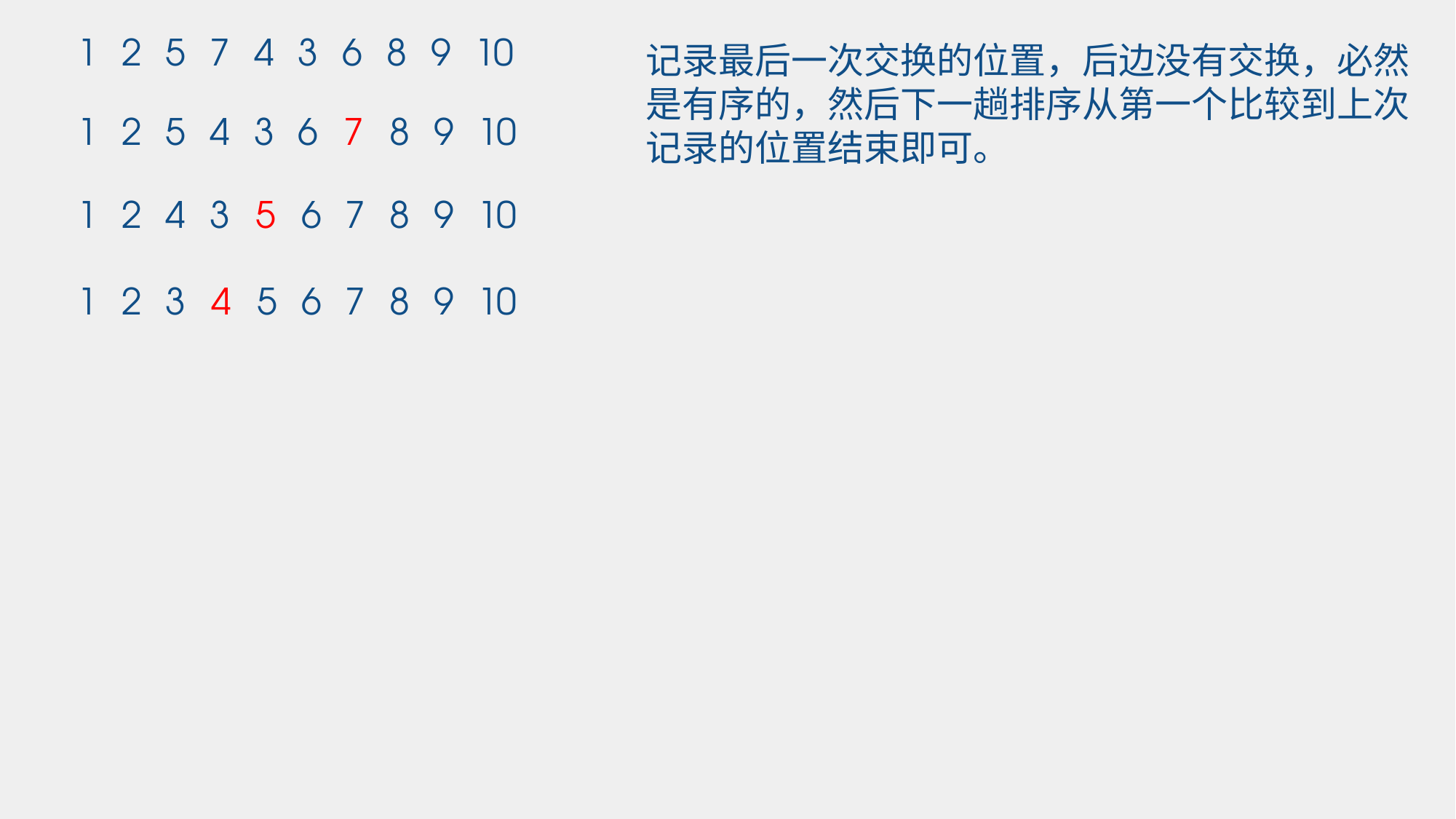

1   2   5   7   4   3   6   8   9   10
记录最后一次交换的位置，后边没有交换，必然是有序的，然后下一趟排序从第一个比较到上次记录的位置结束即可。
1   2   5   4   3   6   7   8   9   10
1   2   4   3   5   6   7   8   9   10
1   2   3   4   5   6   7   8   9   10